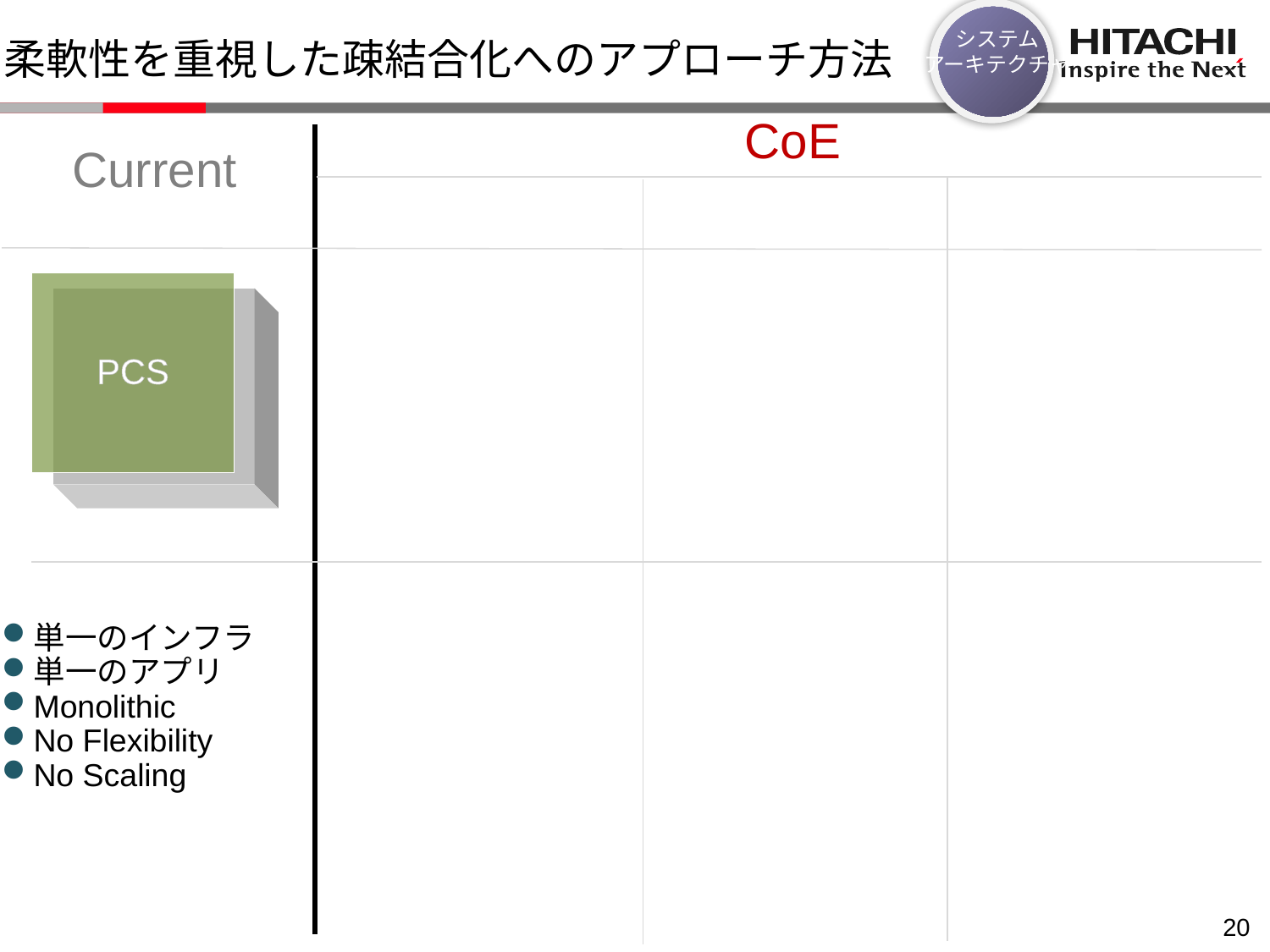

システム
アーキテクチャ
柔軟性を重視した疎結合化へのアプローチ方法
CoE
Current
PCS

単一のインフラ
単一のアプリ
Monolithic
No Flexibility
No Scaling

20